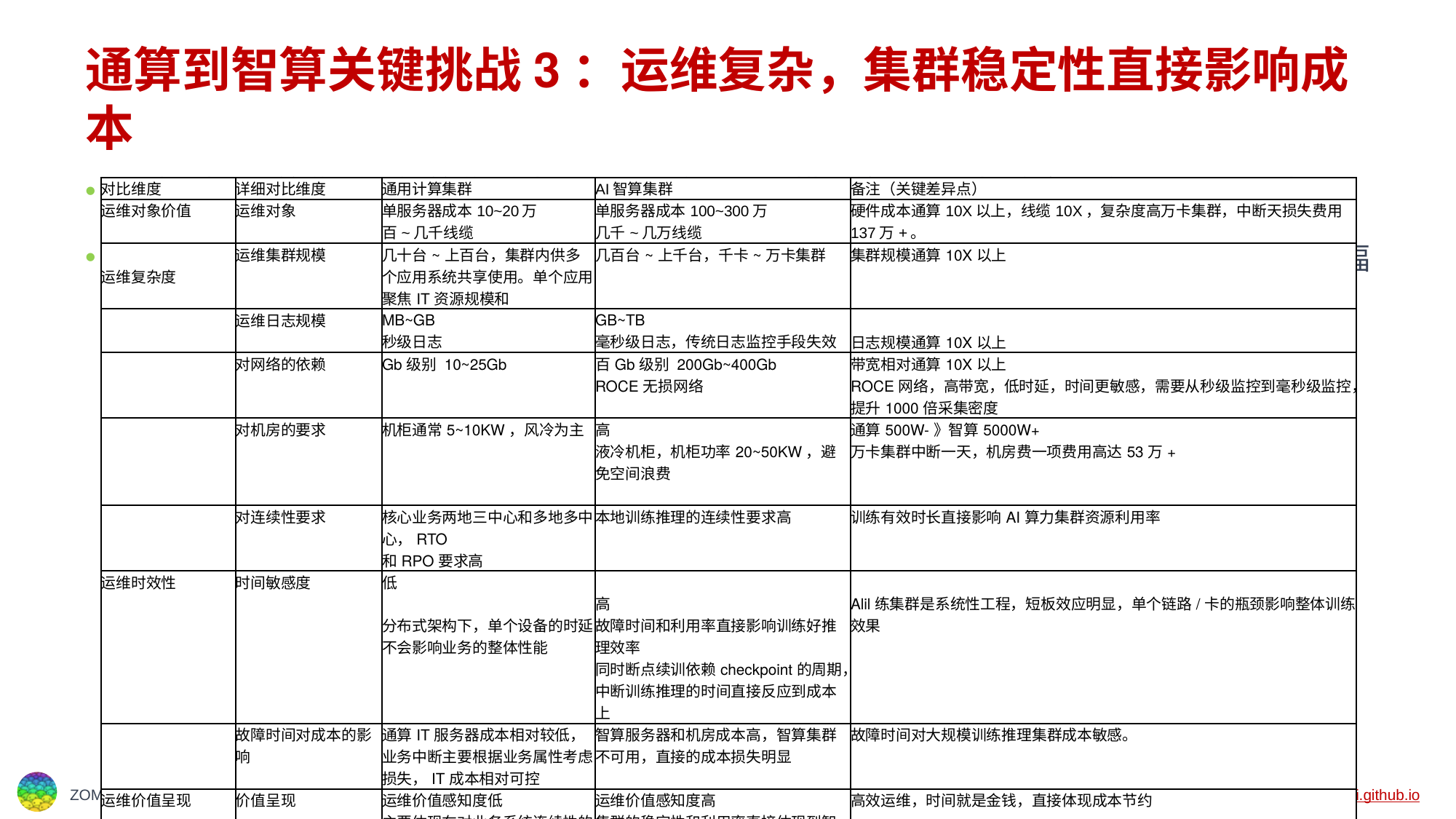

# 通算到智算关键挑战3：运维复杂，集群稳定性直接影响成本
1. 相对于通算集群，智算集群建设成本更高，大规模训练推理下故障率更高，运维更复杂。
2. 保持集群的稳定性，提升有效训练推理时长，提升资源利用率，提升线性加速比，可以大幅降低成本。
| 对比维度 | 详细对比维度 | 通用计算集群 | AI智算集群 | 备注（关键差异点） |
| --- | --- | --- | --- | --- |
| 运维对象价值 | 运维对象 | 单服务器成本10~20万 百~几千线缆 | 单服务器成本100~300万 几千~几万线缆 | 硬件成本通算10X以上，线缆10X，复杂度高万卡集群，中断天损失费用137万+。 |
| 运维复杂度 | 运维集群规模 | 几十台~上百台，集群内供多个应用系统共享使用。单个应用聚焦IT资源规模和 | 几百台~上千台，千卡~万卡集群 | 集群规模通算10X以上 |
|  | 运维日志规模 | MB~GB 秒级日志 | GB~TB 毫秒级日志，传统日志监控手段失效 | 日志规模通算10X以上 |
|  | 对网络的依赖 | Gb级别 10~25Gb | 百Gb级别 200Gb~400Gb ROCE无损网络 | 带宽相对通算10X以上 ROCE网络，高带宽，低时延，时间更敏感，需要从秒级监控到毫秒级监控，提升1000倍采集密度 |
|  | 对机房的要求 | 机柜通常5~10KW，风冷为主 | 高 液冷机柜，机柜功率20~50KW，避免空间浪费 | 通算500W-》智算5000W+ 万卡集群中断一天，机房费一项费用高达53万+ |
|  | 对连续性要求 | 核心业务两地三中心和多地多中心，RTO 和RPO要求高 | 本地训练推理的连续性要求高 | 训练有效时长直接影响AI算力集群资源利用率 |
| 运维时效性 | 时间敏感度 | 低 分布式架构下，单个设备的时延不会影响业务的整体性能 | 高 故障时间和利用率直接影响训练好推理效率 同时断点续训依赖checkpoint的周期，中断训练推理的时间直接反应到成本上 | Alil练集群是系统性工程，短板效应明显，单个链路/卡的瓶颈影响整体训练效果 |
|  | 故障时间对成本的影响 | 通算IT服务器成本相对较低，业务中断主要根据业务属性考虑损失，IT成本相对可控 | 智算服务器和机房成本高，智算集群不可用，直接的成本损失明显 | 故障时间对大规模训练推理集群成本敏感。 |
| 运维价值呈现 | 价值呈现 | 运维价值感知度低 主要体现在对业务系统连续性的支撑 | 运维价值感知度高 集群的稳定性和利用率直接体现到智算集群的投资成本 | 高效运维，时间就是金钱，直接体现成本节约 |